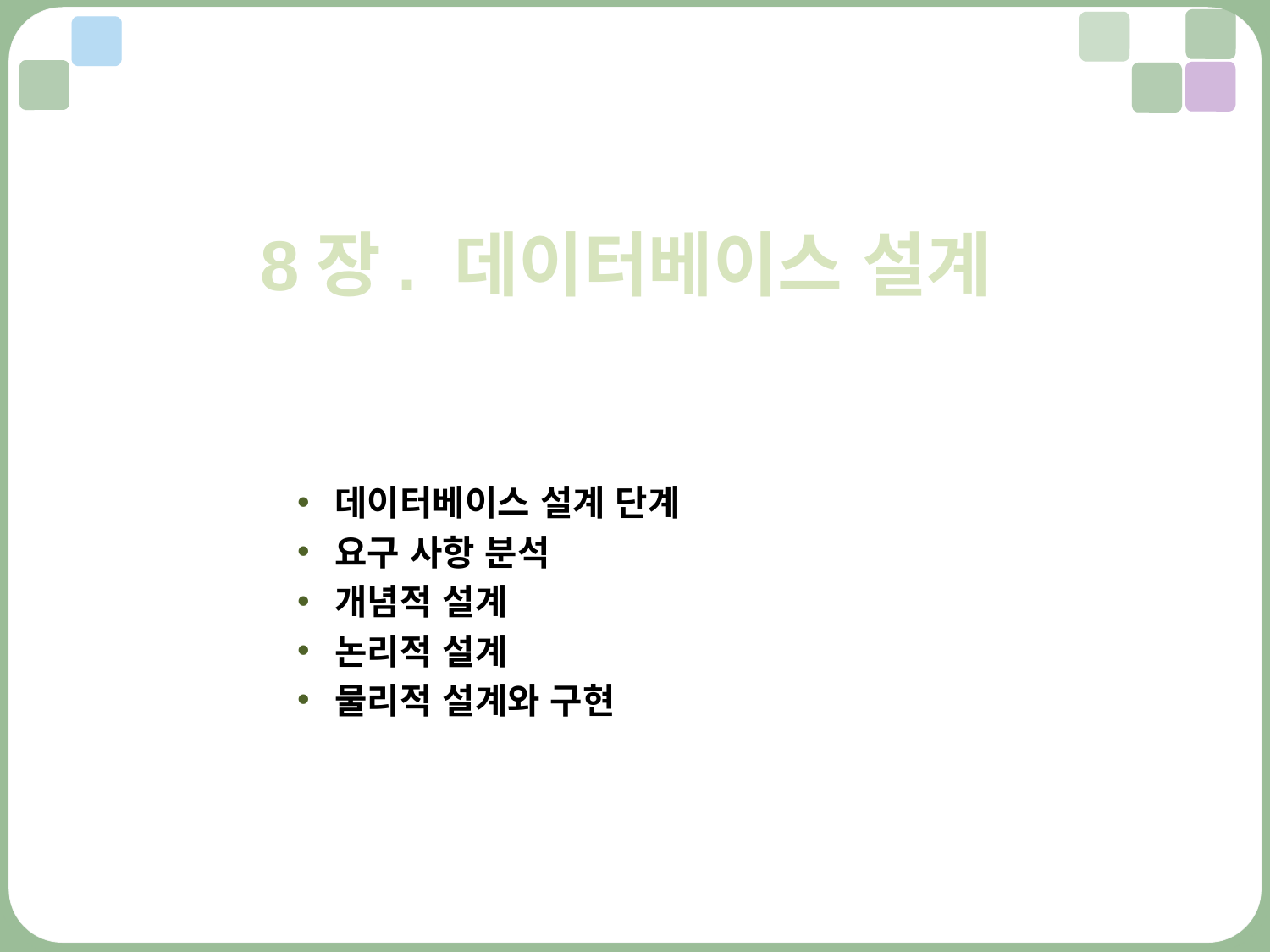

8장. 데이터베이스 설계

데이터베이스 설계 단계
요구 사항 분석
개념적 설계
논리적 설계
물리적 설계와 구현